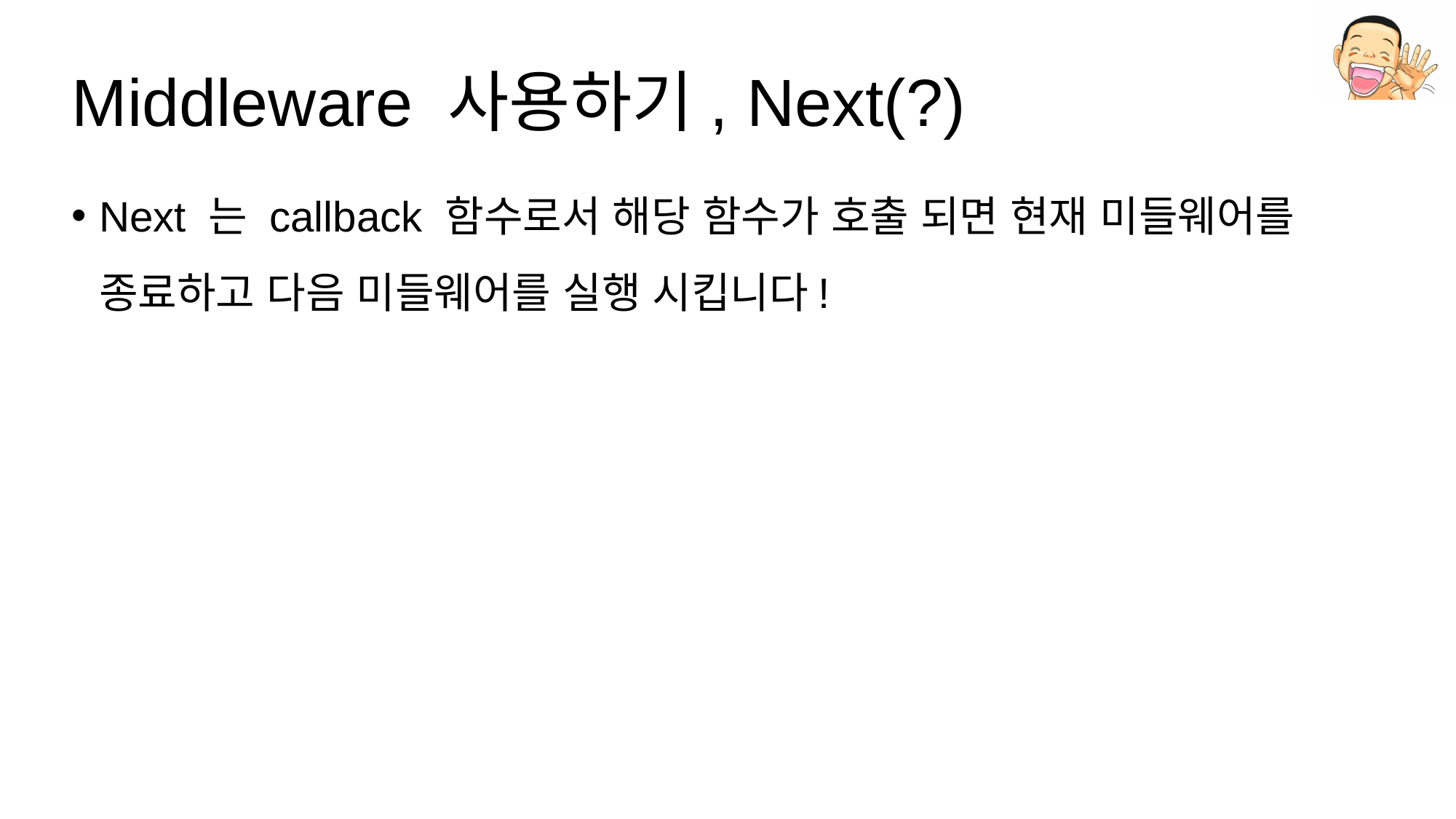

# Middleware 사용하기, Next(?)
Next 는 callback 함수로서 해당 함수가 호출 되면 현재 미들웨어를 종료하고 다음 미들웨어를 실행 시킵니다!